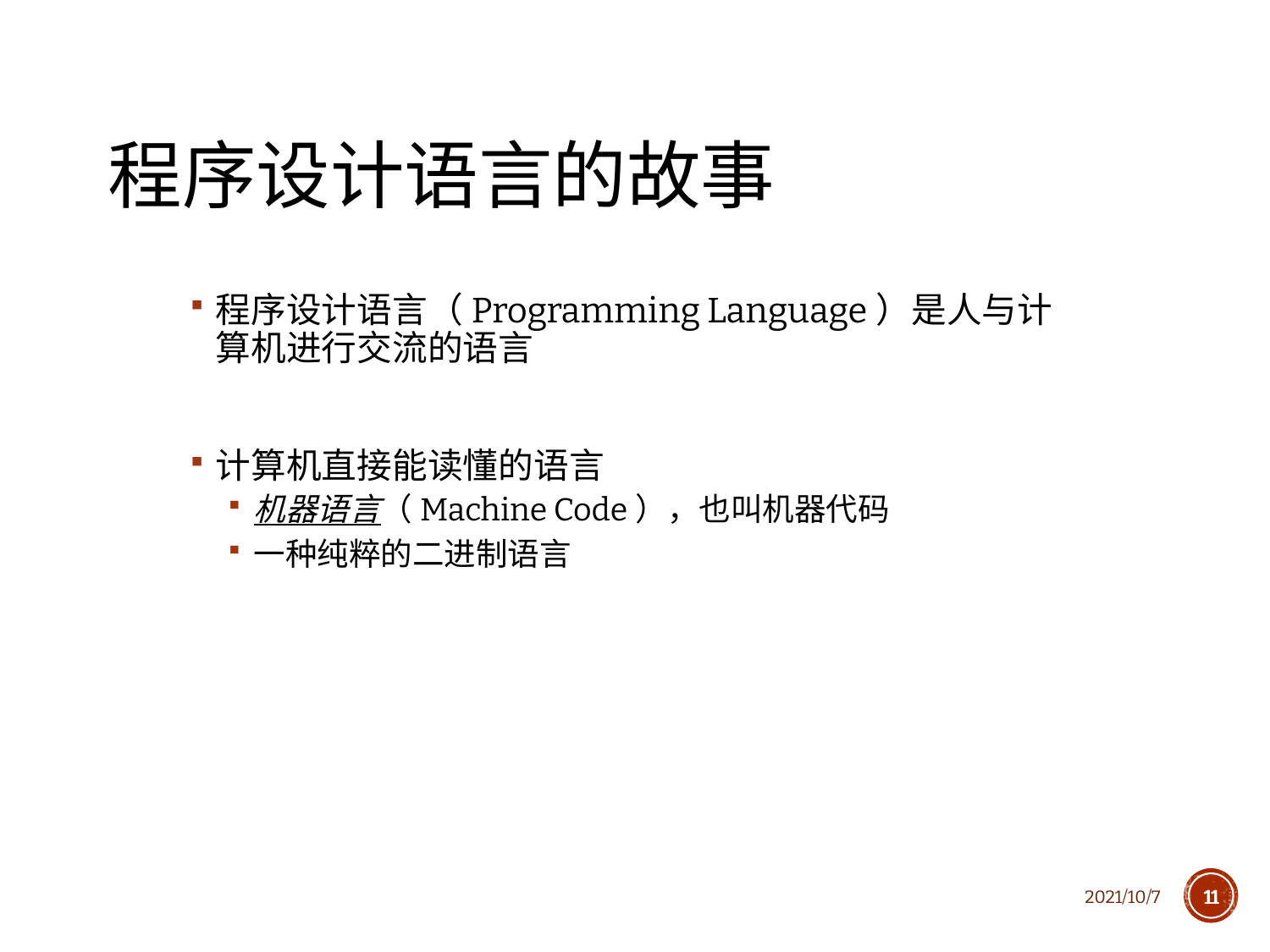

# 程序设计语言的故事
程序设计语言（Programming Language）是人与计算机进行交流的语言

计算机直接能读懂的语言
机器语言（Machine Code），也叫机器代码
一种纯粹的二进制语言
2021/10/7
11